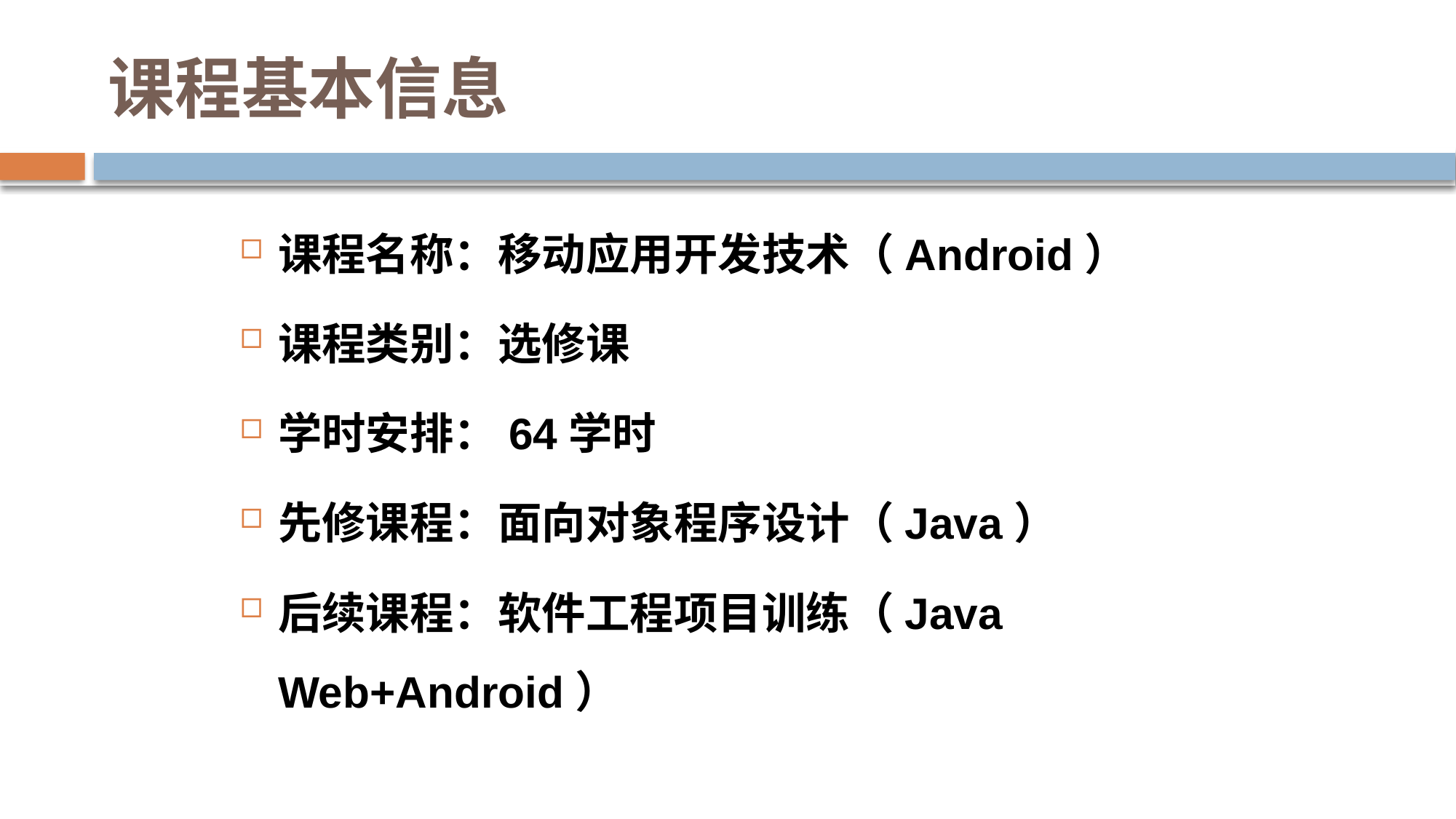

# 课程基本信息
课程名称：移动应用开发技术（Android）
课程类别：选修课
学时安排：64学时
先修课程：面向对象程序设计（Java）
后续课程：软件工程项目训练（Java Web+Android）